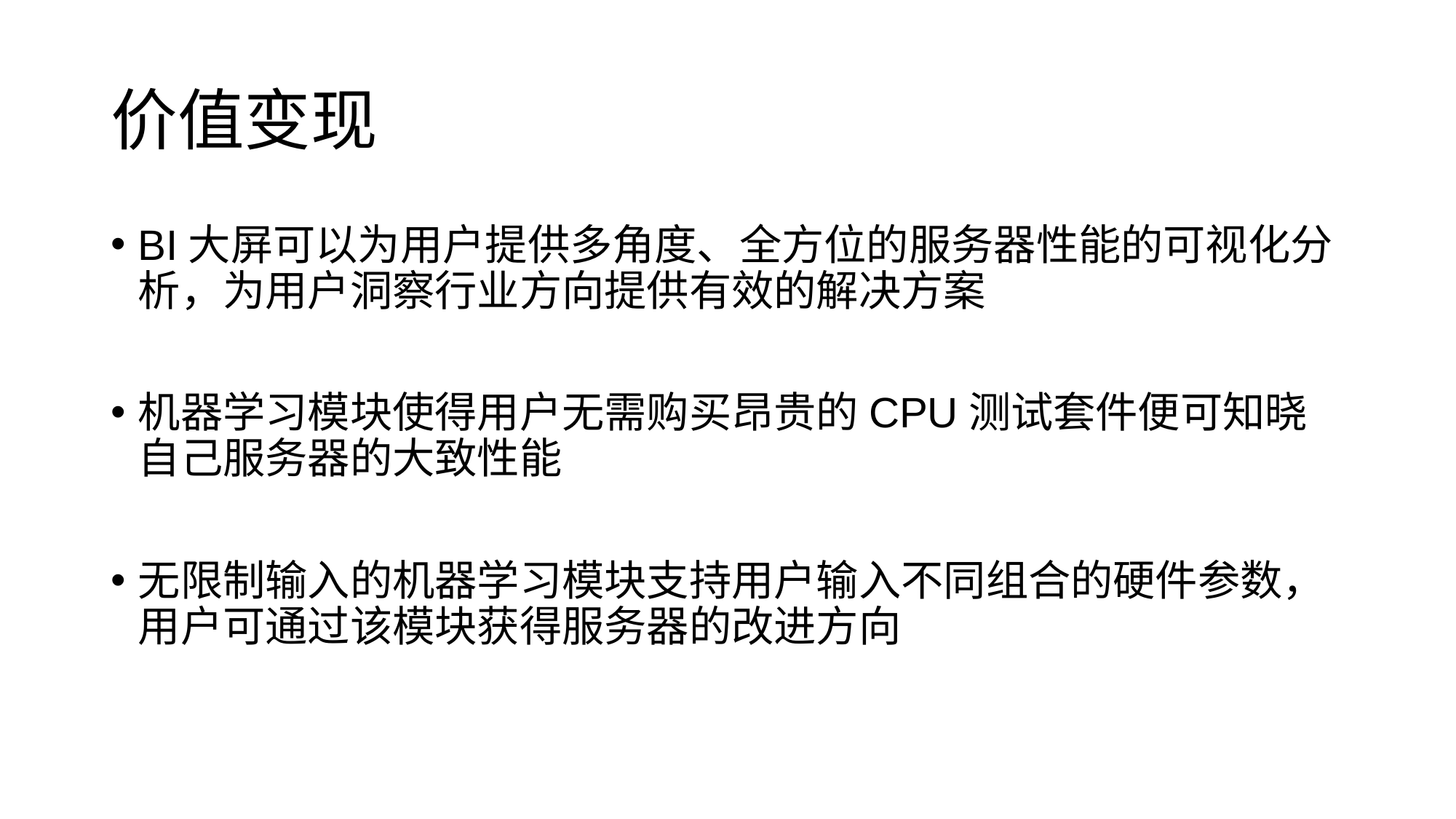

# 价值变现
BI大屏可以为用户提供多角度、全方位的服务器性能的可视化分析，为用户洞察行业方向提供有效的解决方案

机器学习模块使得用户无需购买昂贵的CPU测试套件便可知晓自己服务器的大致性能

无限制输入的机器学习模块支持用户输入不同组合的硬件参数，用户可通过该模块获得服务器的改进方向